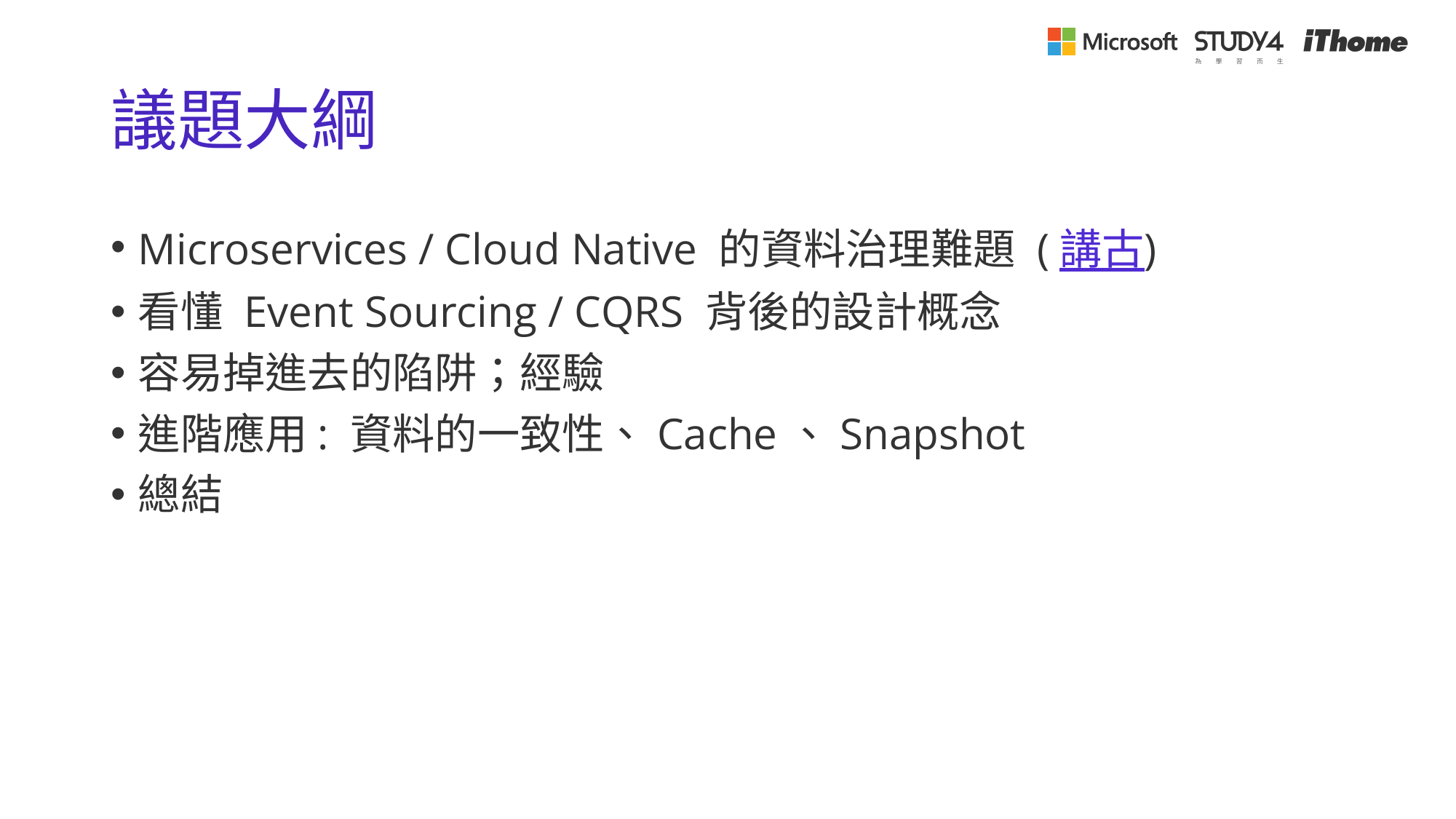

# 議題大綱
Microservices / Cloud Native 的資料治理難題 (講古)
看懂 Event Sourcing / CQRS 背後的設計概念
容易掉進去的陷阱；經驗
進階應用: 資料的一致性、Cache、Snapshot
總結